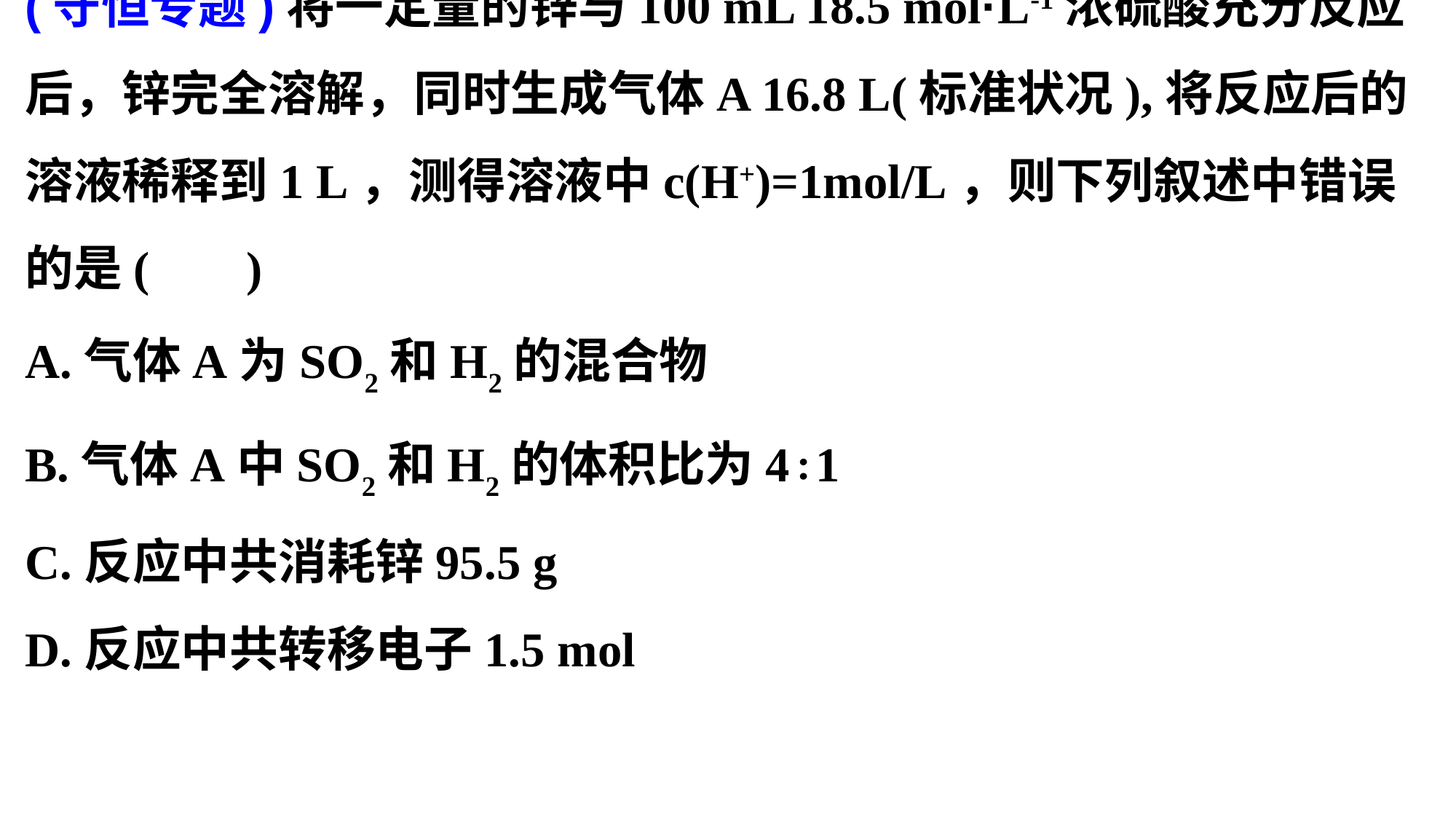

(守恒专题)将一定量的锌与100 mL 18.5 mol·L-1浓硫酸充分反应后，锌完全溶解，同时生成气体A 16.8 L(标准状况),将反应后的溶液稀释到1 L，测得溶液中c(H+)=1mol/L，则下列叙述中错误的是(C     )
A.气体A为SO2和H2的混合物
B.气体A中SO2和H2的体积比为4∶1
C.反应中共消耗锌95.5 g
D.反应中共转移电子1.5 mol